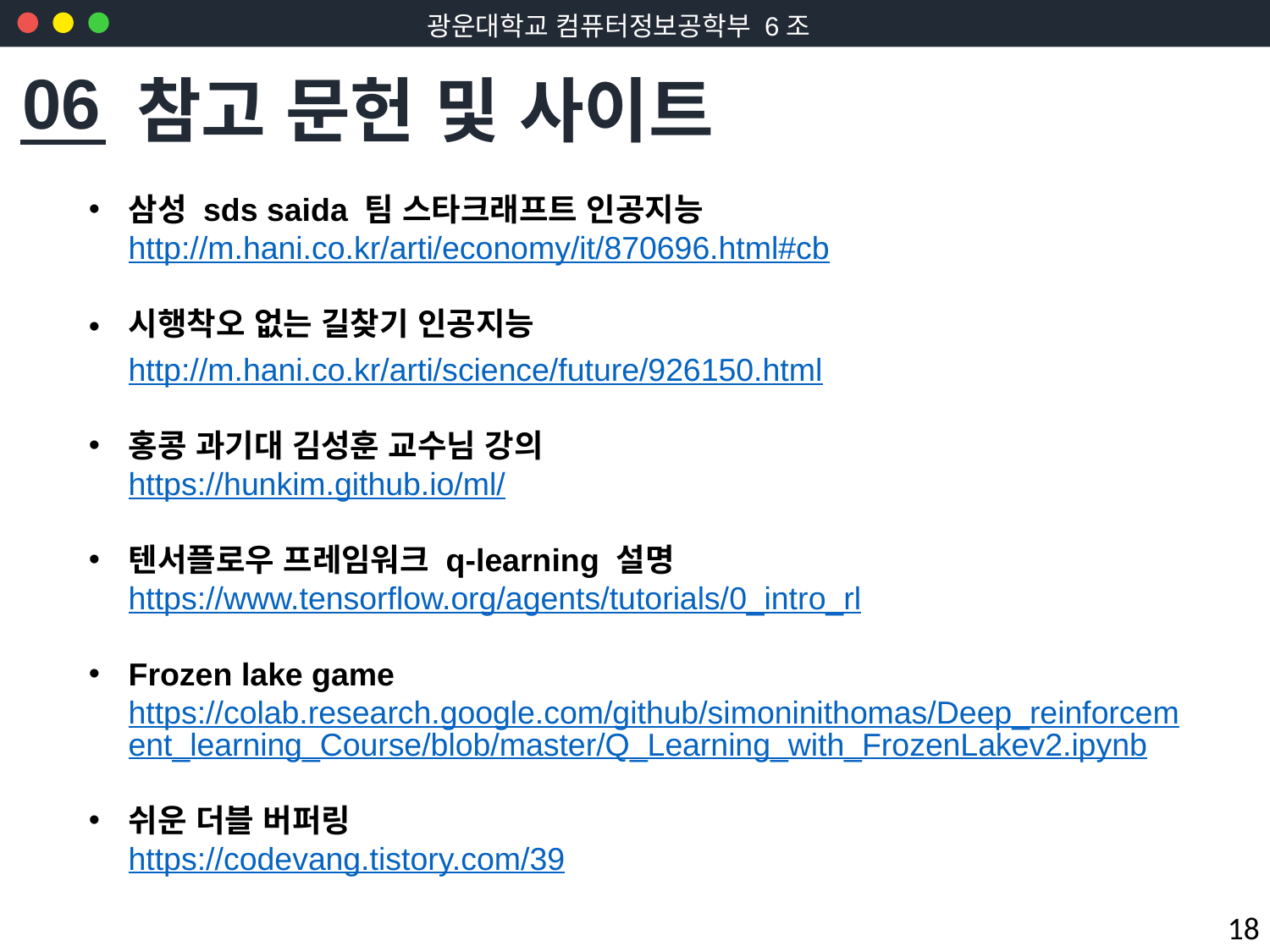

06
참고 문헌 및 사이트
삼성 sds saida 팀 스타크래프트 인공지능
http://m.hani.co.kr/arti/economy/it/870696.html#cb

시행착오 없는 길찾기 인공지능
http://m.hani.co.kr/arti/science/future/926150.html

홍콩 과기대 김성훈 교수님 강의
https://hunkim.github.io/ml/

텐서플로우 프레임워크 q-learning 설명 https://www.tensorflow.org/agents/tutorials/0_intro_rl

Frozen lake game
https://colab.research.google.com/github/simoninithomas/Deep_reinforcement_learning_Course/blob/master/Q_Learning_with_FrozenLakev2.ipynb

쉬운 더블 버퍼링
https://codevang.tistory.com/39
18